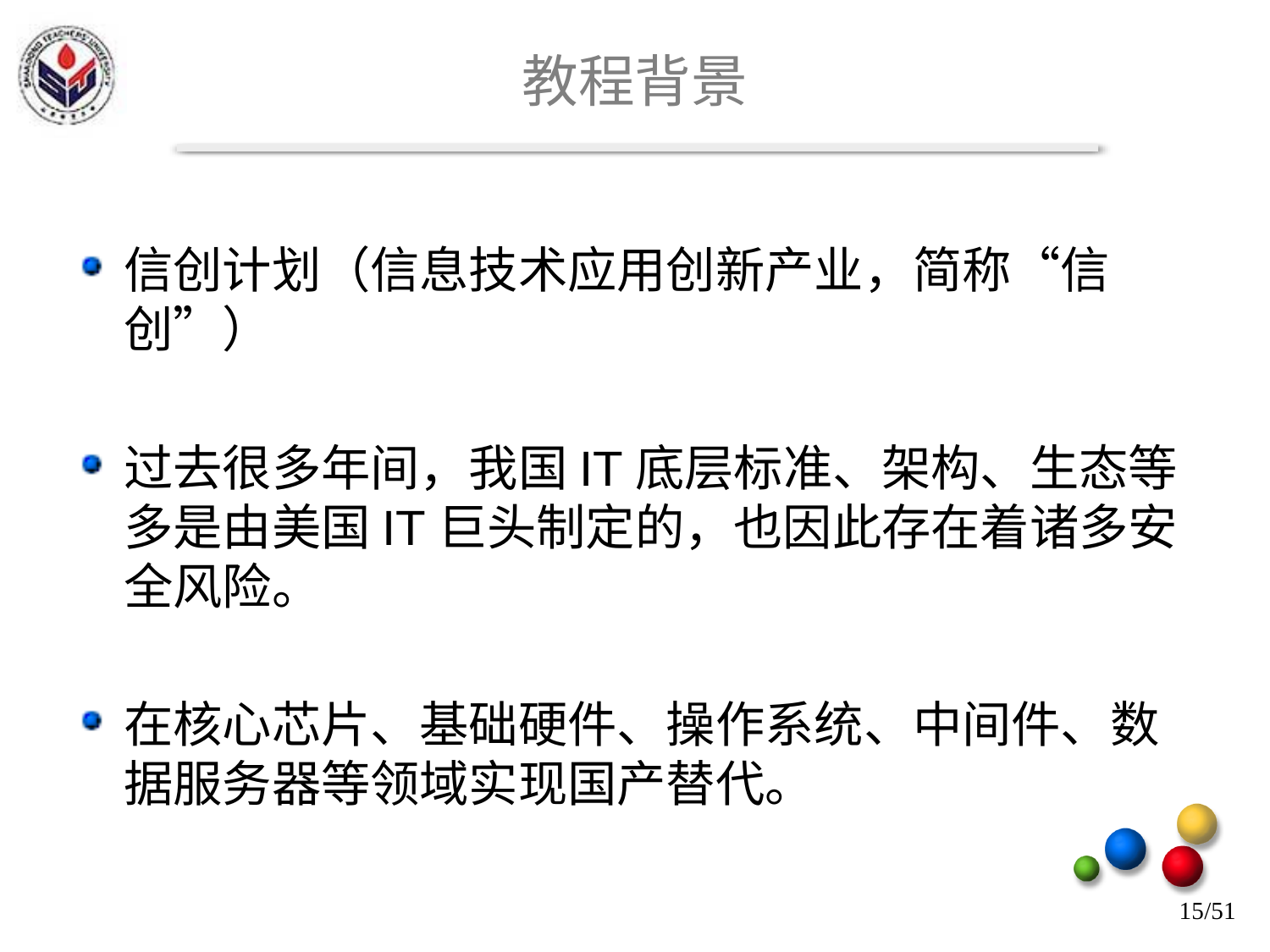

# 教程背景
信创计划（信息技术应用创新产业，简称“信创”）

过去很多年间，我国IT底层标准、架构、生态等多是由美国IT巨头制定的，也因此存在着诸多安全风险。

在核心芯片、基础硬件、操作系统、中间件、数据服务器等领域实现国产替代。
15/51